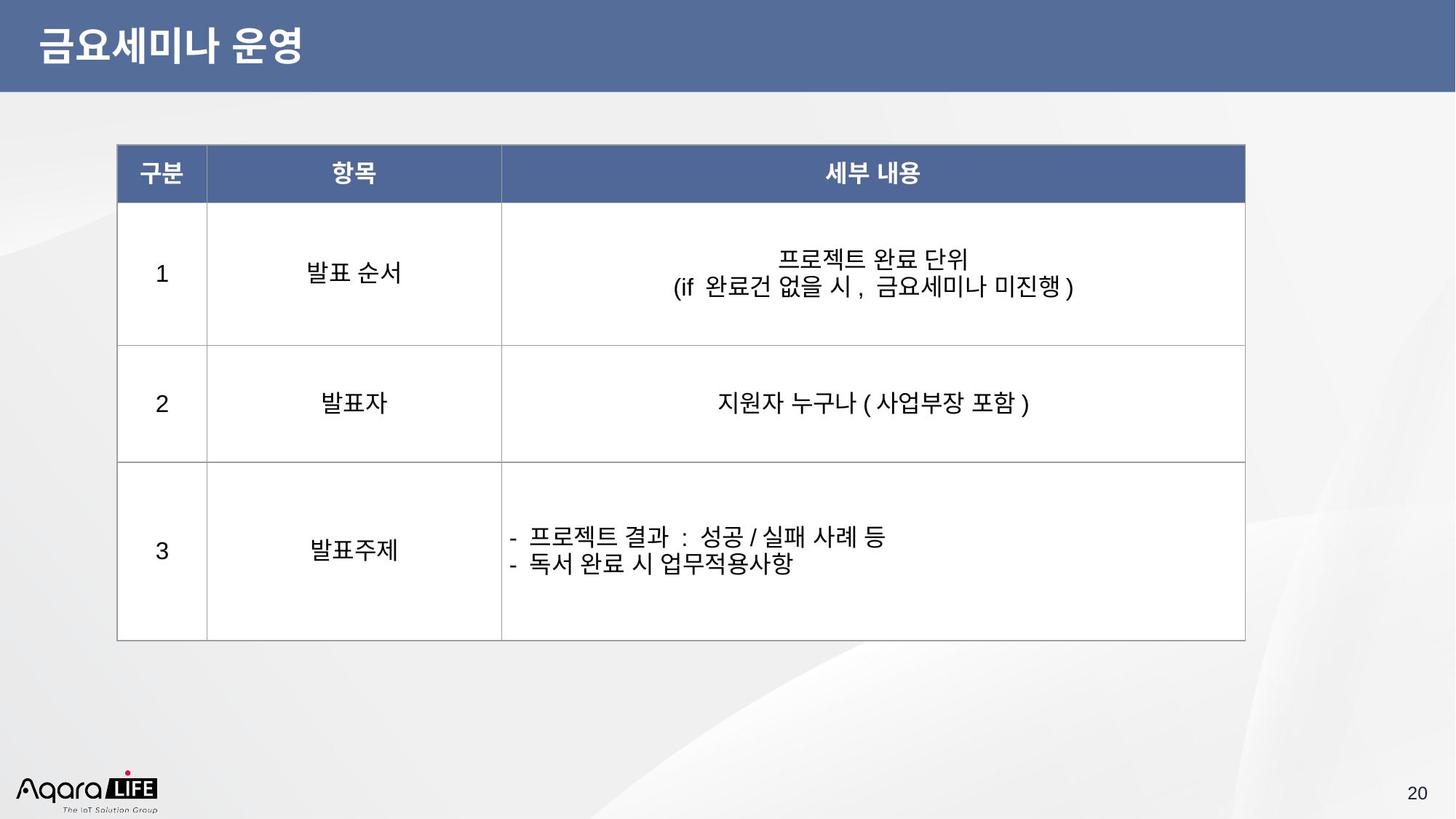

# 금요세미나 운영
| 구분 | 항목 | 세부 내용 |
| --- | --- | --- |
| 1 | 발표 순서 | 프로젝트 완료 단위 (if 완료건 없을 시, 금요세미나 미진행) |
| 2 | 발표자 | 지원자 누구나(사업부장 포함) |
| 3 | 발표주제 | - 프로젝트 결과 : 성공/실패 사례 등 - 독서 완료 시 업무적용사항 |

20